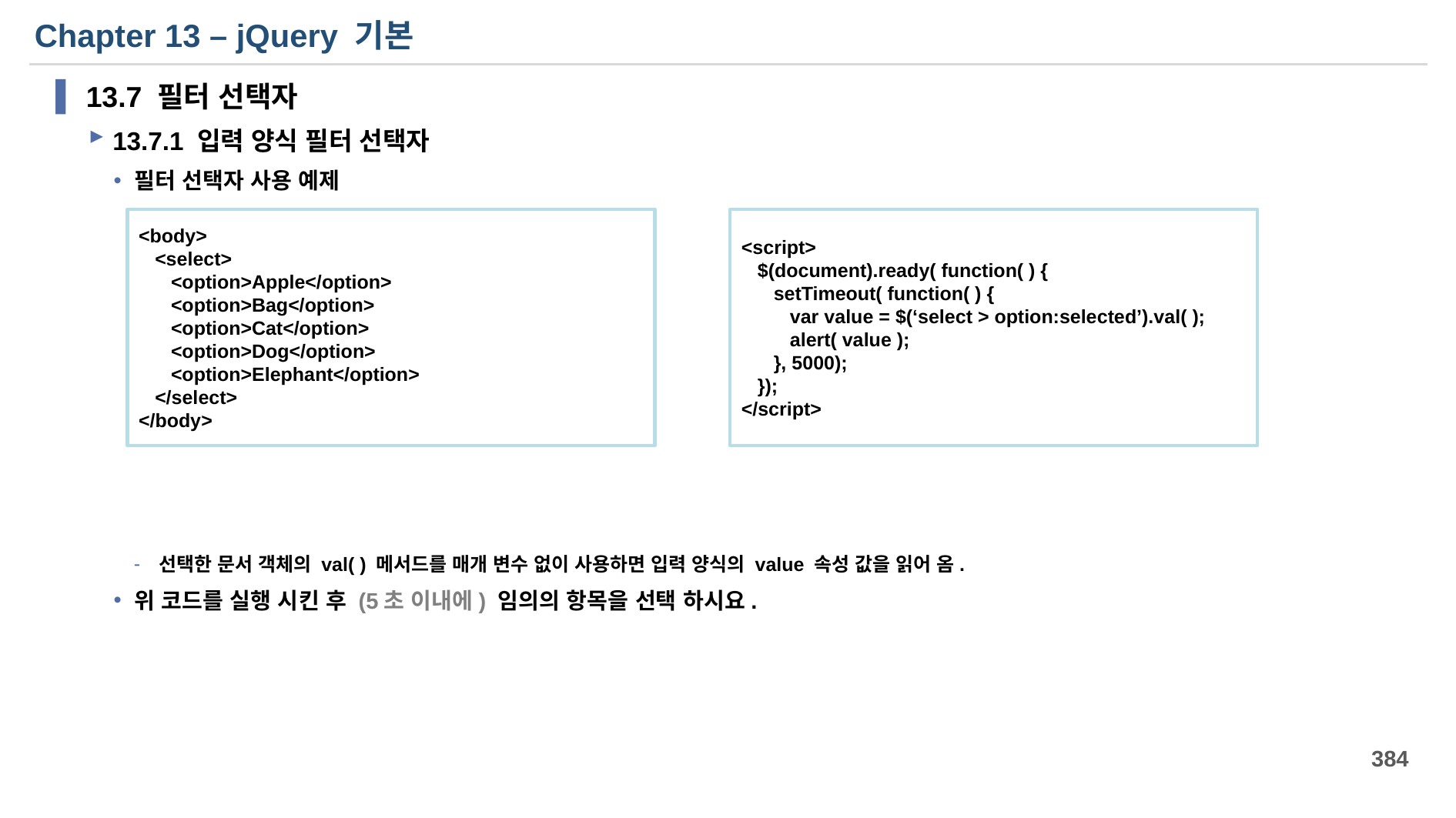

# Chapter 13 – jQuery 기본
13.7 필터 선택자
13.7.1 입력 양식 필터 선택자
필터 선택자 사용 예제

선택한 문서 객체의 val( ) 메서드를 매개 변수 없이 사용하면 입력 양식의 value 속성 값을 읽어 옴.
위 코드를 실행 시킨 후 (5초 이내에) 임의의 항목을 선택 하시요.

<body>
   <select>
      <option>Apple</option>
      <option>Bag</option>
      <option>Cat</option>
      <option>Dog</option>
      <option>Elephant</option>
   </select>
</body>
<script>
   $(document).ready( function( ) {
      setTimeout( function( ) {
         var value = $(‘select > option:selected’).val( );
         alert( value );
      }, 5000);
   });
</script>
384